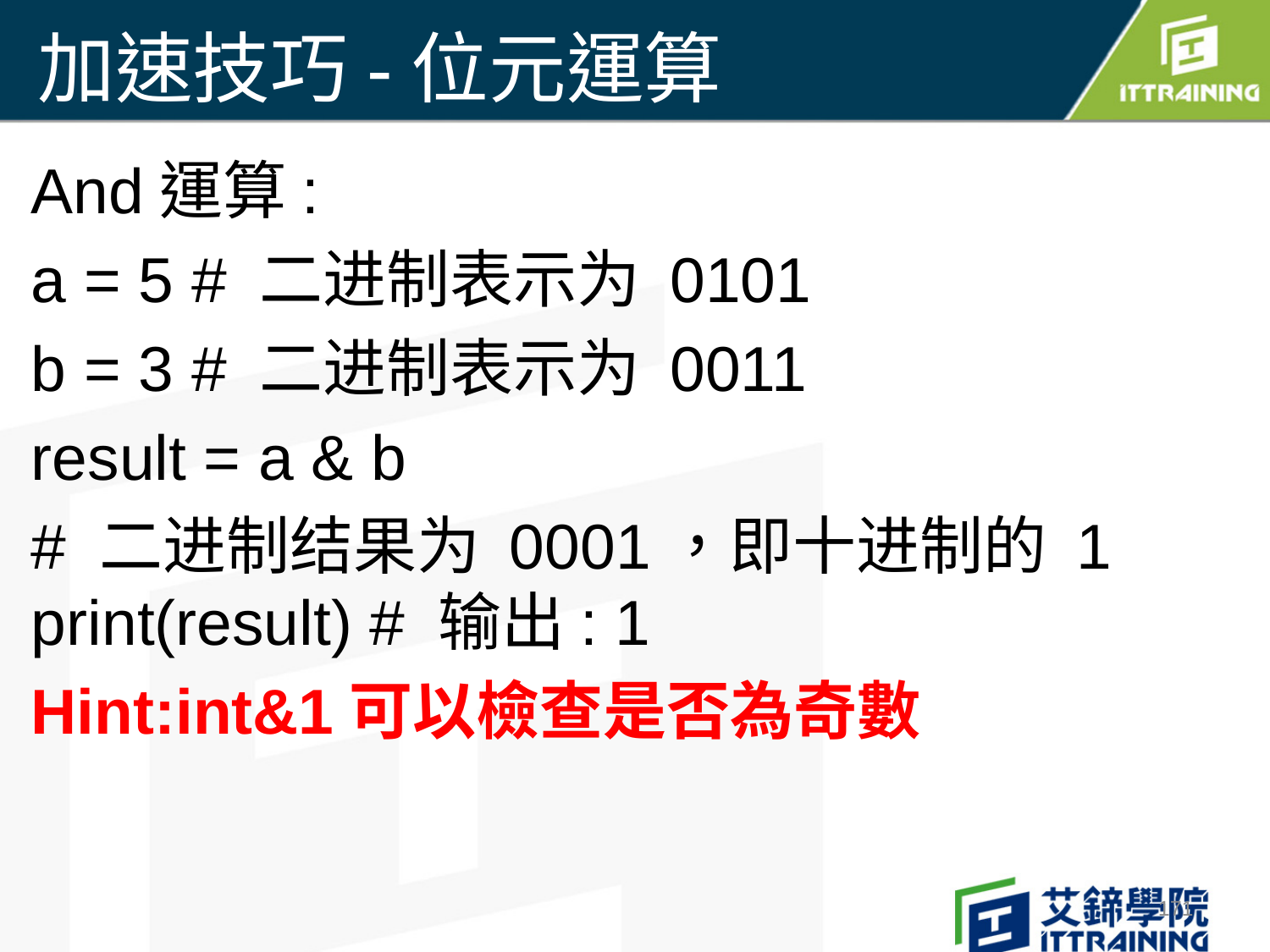

# 加速技巧-位元運算
And運算:
a = 5 # 二进制表示为 0101
b = 3 # 二进制表示为 0011
result = a & b
# 二进制结果为 0001，即十进制的 1 print(result) # 输出: 1
Hint:int&1可以檢查是否為奇數
171